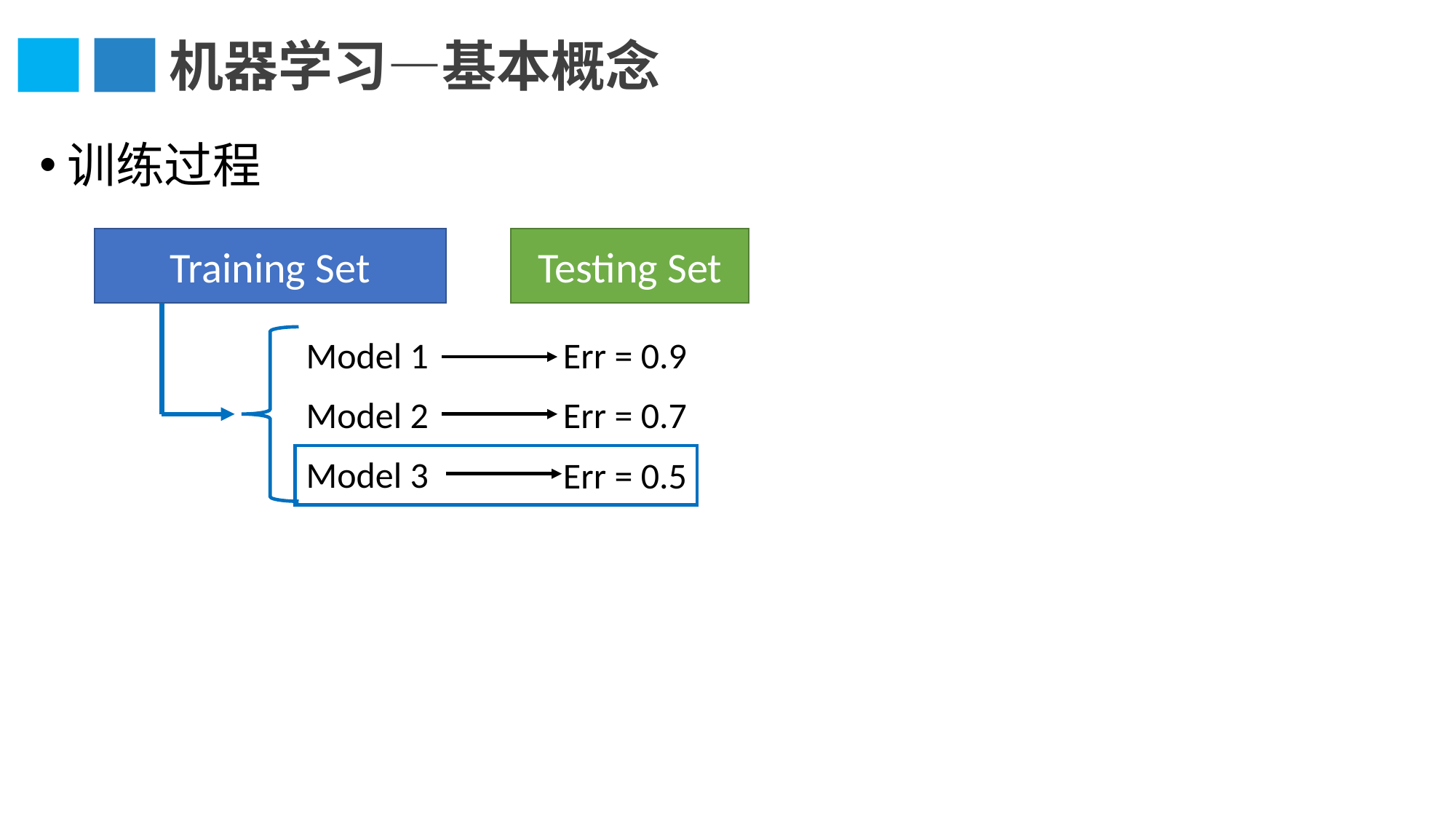

机器学习—基本概念

训练过程

Training Set
Testing Set

Err = 0.9
Model 1
Err = 0.7
Model 2

Model 3
Err = 0.5